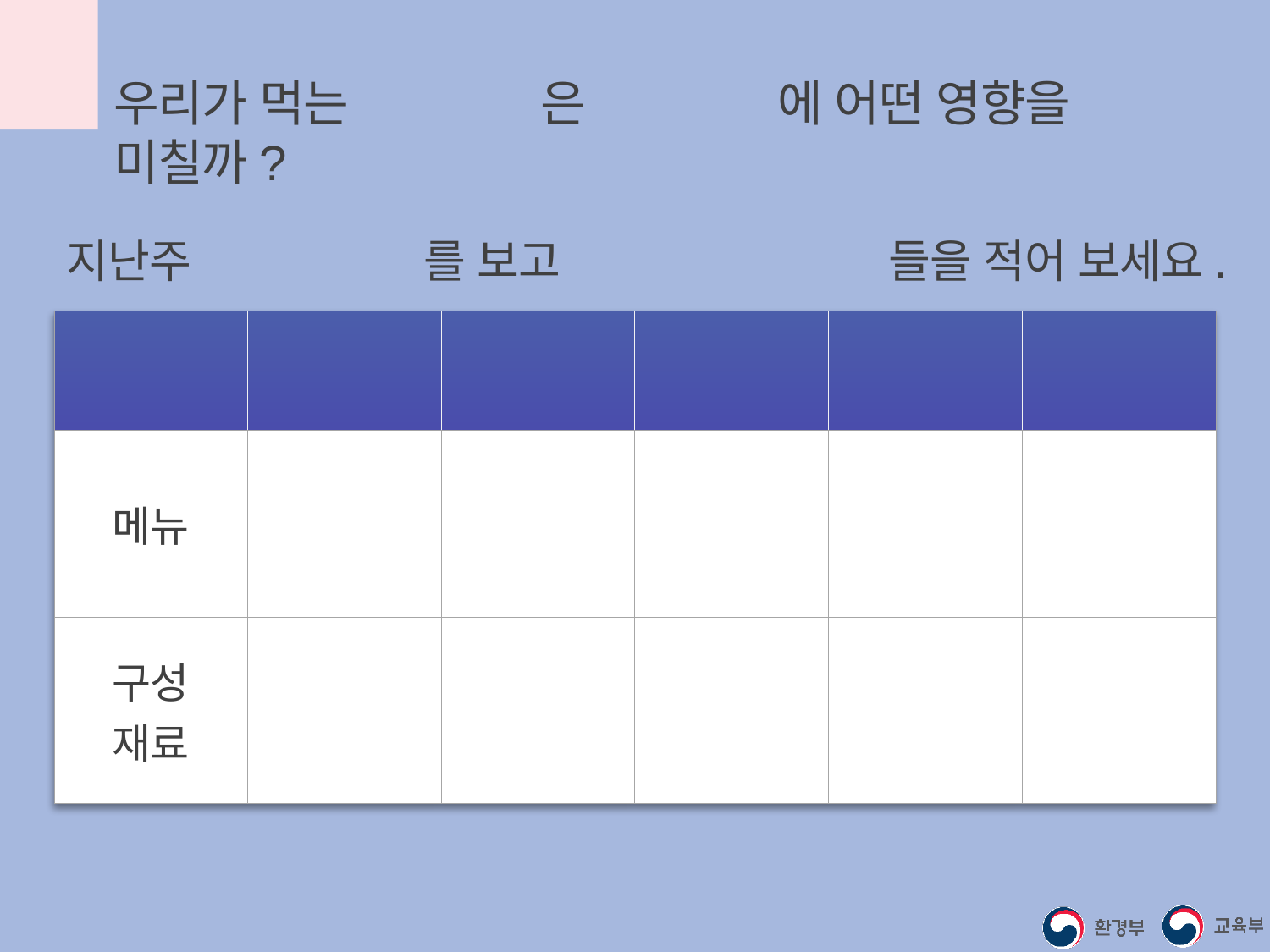

우리가 먹는 급식식단은 기후변화에 어떤 영향을 미칠까?
지난주 급식 식단표를 보고 메뉴와 구성 재료들을 적어 보세요.
| 요일 | 월요일 | 화요일 | 수요일 | 목요일 | 금요일 |
| --- | --- | --- | --- | --- | --- |
| 메뉴 |  |  |  |  |  |
| 구성 재료 |  |  |  |  |  |